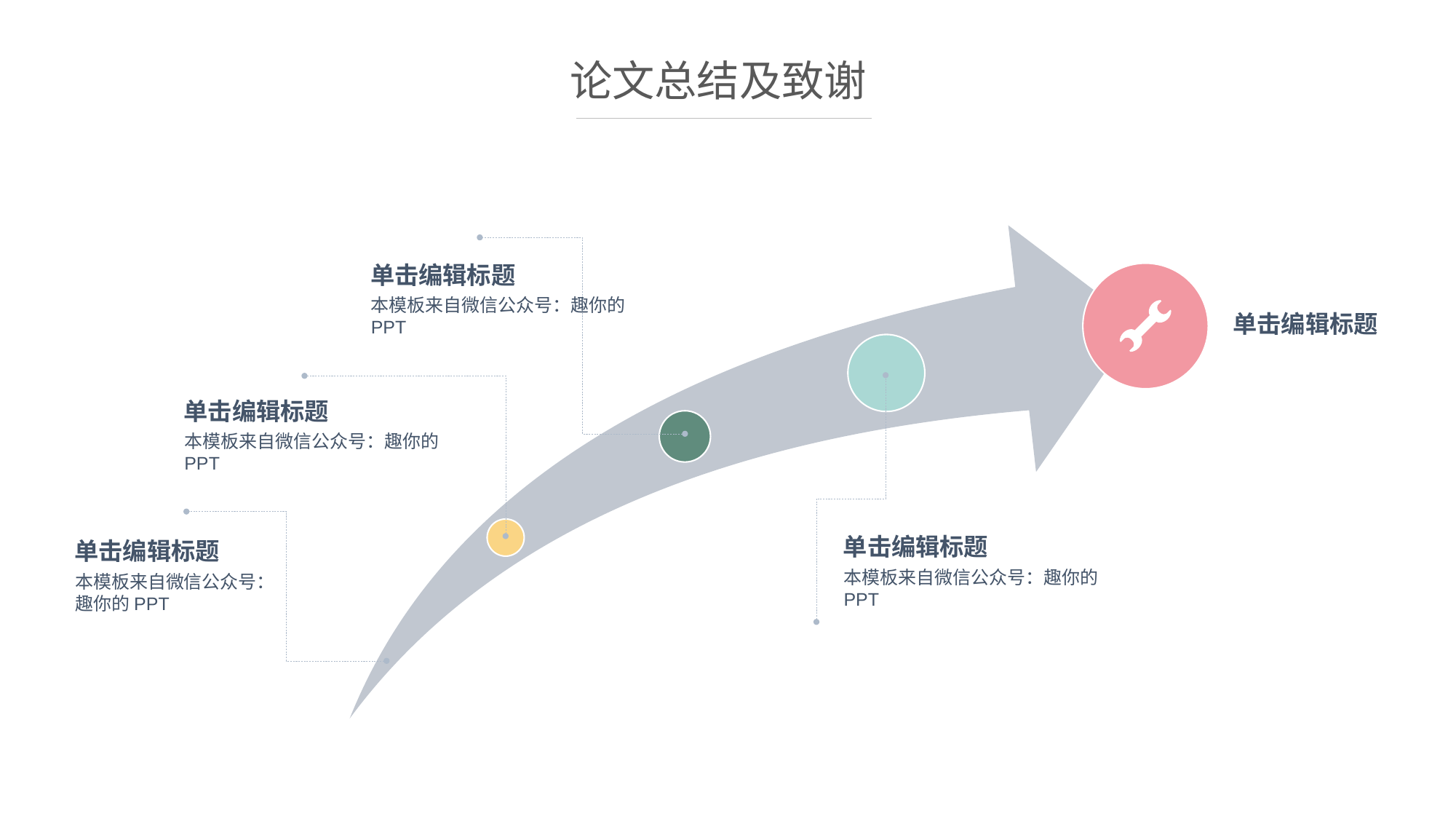

论文总结及致谢

单击编辑标题

本模板来自微信公众号：趣你的PPT

单击编辑标题

单击编辑标题

本模板来自微信公众号：趣你的PPT

单击编辑标题
单击编辑标题
本模板来自微信公众号：趣你的PPT
本模板来自微信公众号：趣你的PPT